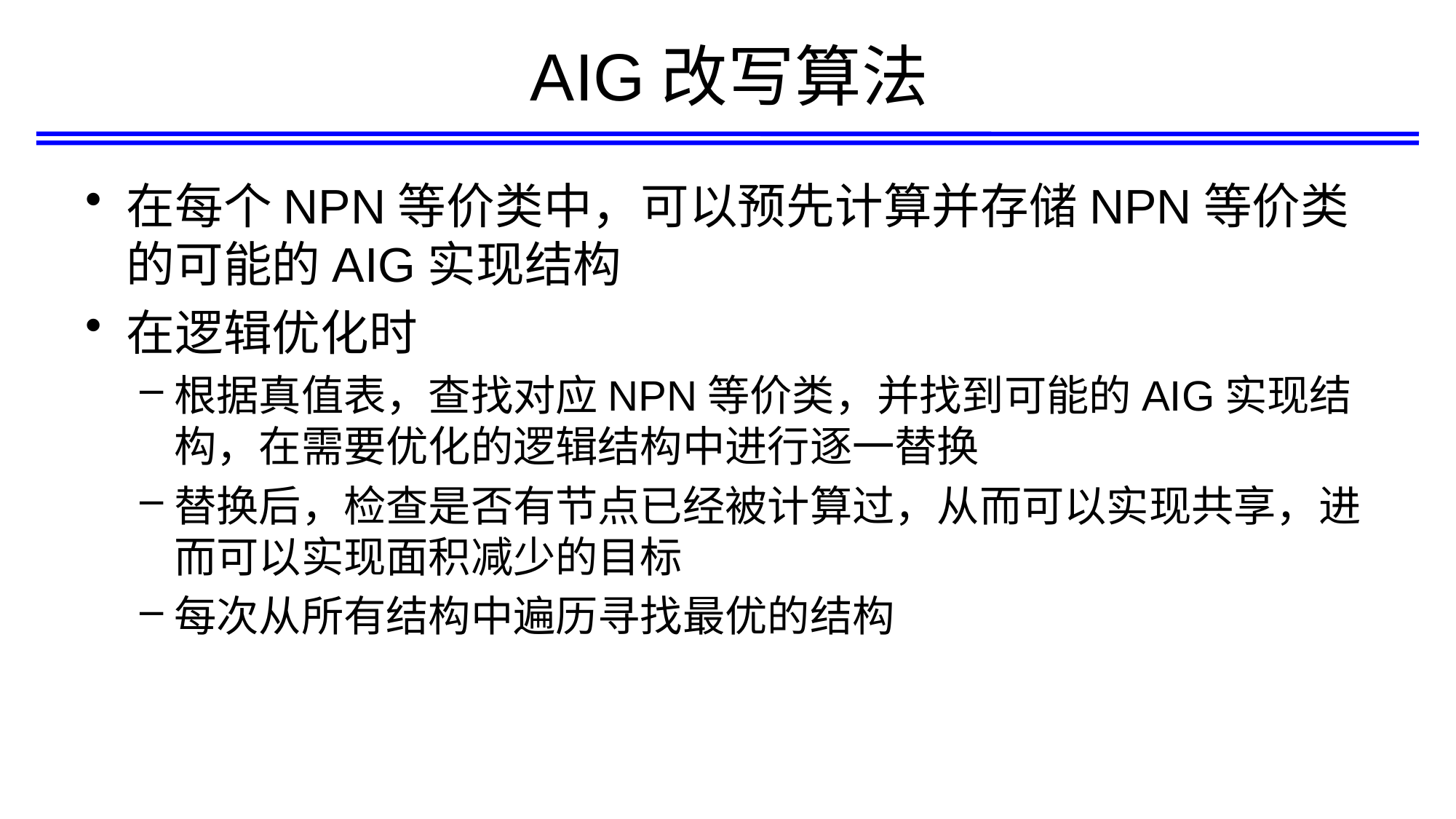

# AIG改写算法
在每个NPN等价类中，可以预先计算并存储NPN等价类的可能的AIG实现结构
在逻辑优化时
根据真值表，查找对应NPN等价类，并找到可能的AIG实现结构，在需要优化的逻辑结构中进行逐一替换
替换后，检查是否有节点已经被计算过，从而可以实现共享，进而可以实现面积减少的目标
每次从所有结构中遍历寻找最优的结构